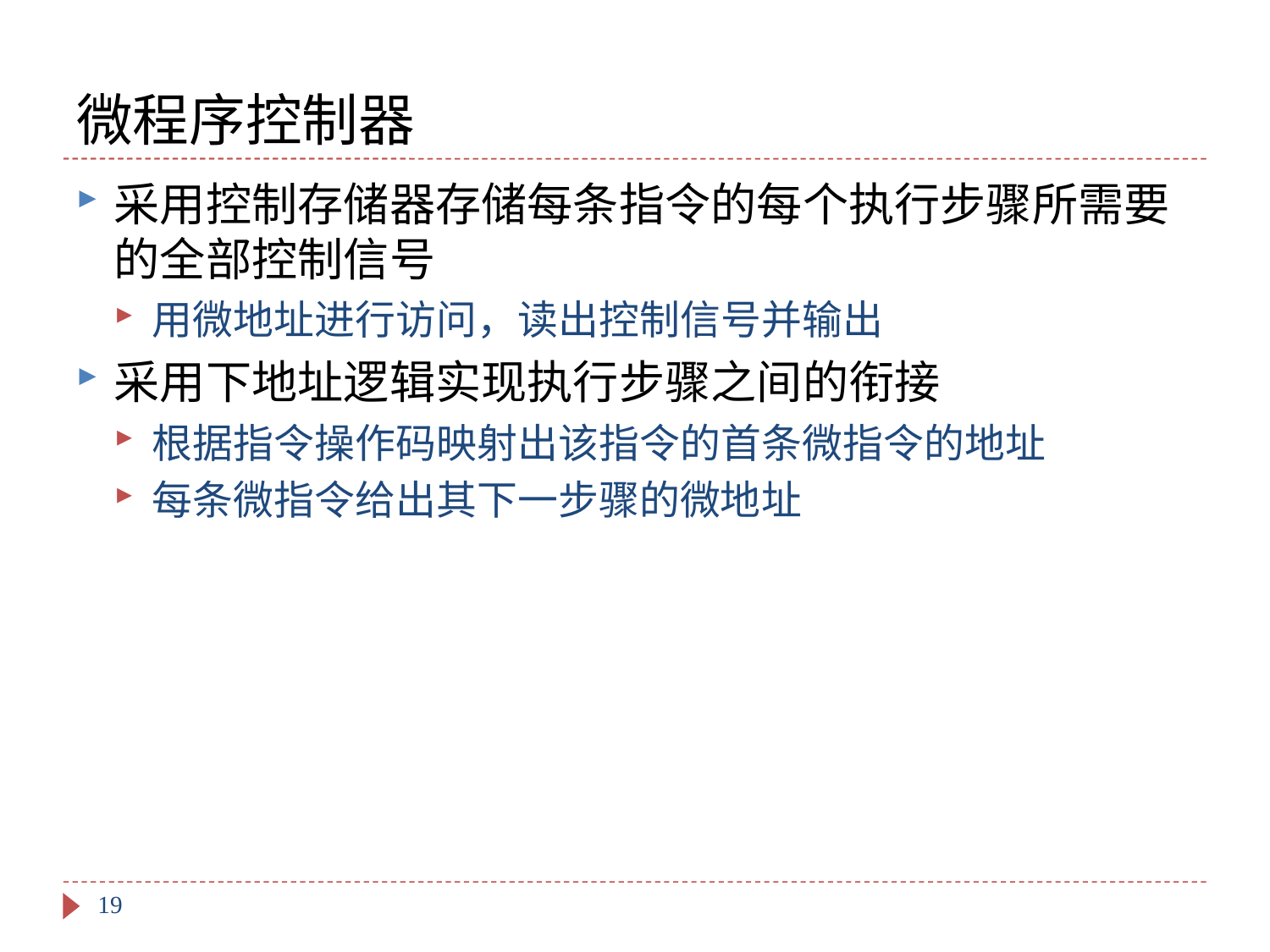

# 微程序控制器
采用控制存储器存储每条指令的每个执行步骤所需要的全部控制信号
用微地址进行访问，读出控制信号并输出
采用下地址逻辑实现执行步骤之间的衔接
根据指令操作码映射出该指令的首条微指令的地址
每条微指令给出其下一步骤的微地址

19